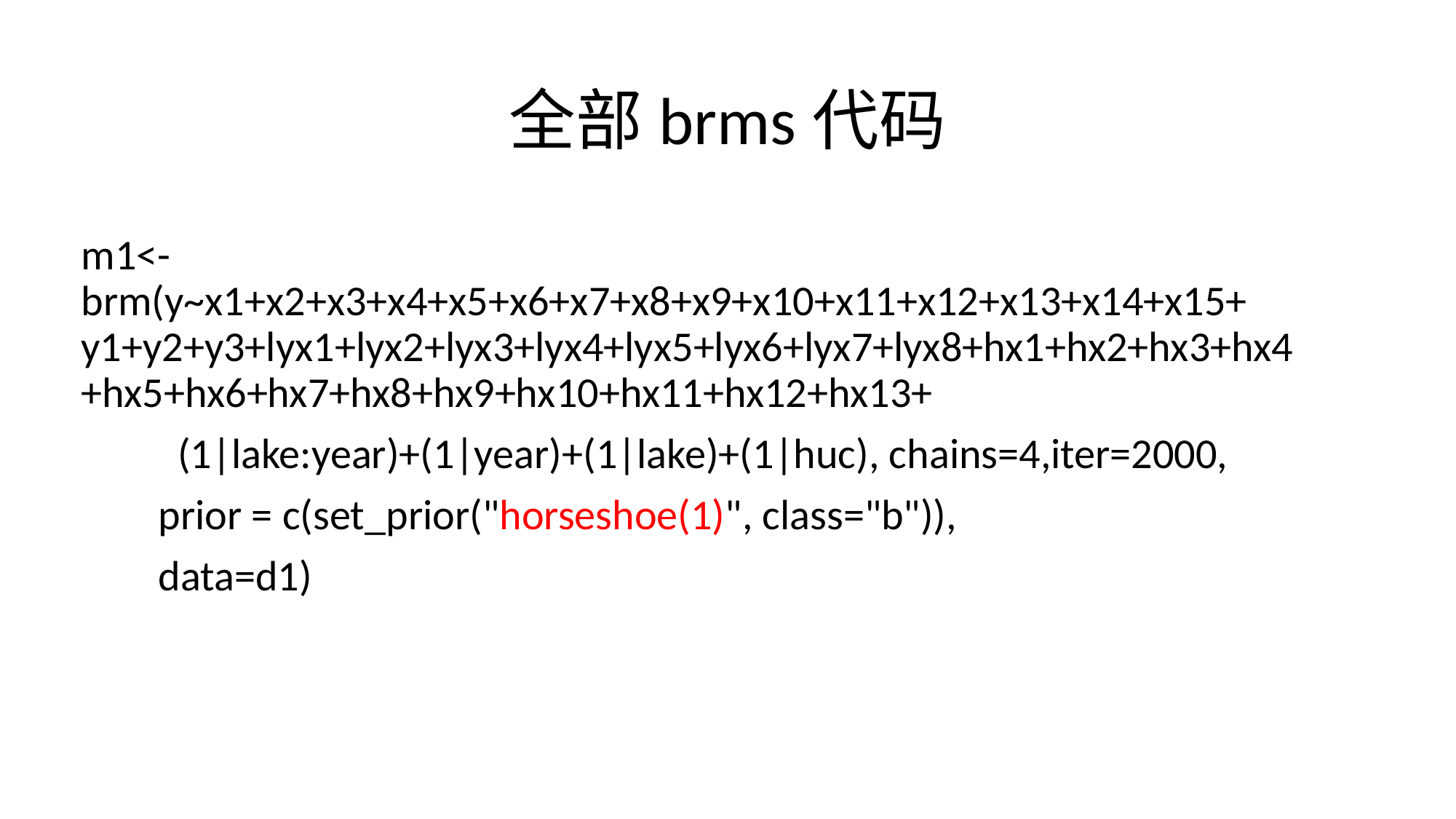

# 全部brms代码
m1<-brm(y~x1+x2+x3+x4+x5+x6+x7+x8+x9+x10+x11+x12+x13+x14+x15+   y1+y2+y3+lyx1+lyx2+lyx3+lyx4+lyx5+lyx6+lyx7+lyx8+hx1+hx2+hx3+hx4+hx5+hx6+hx7+hx8+hx9+hx10+hx11+hx12+hx13+
          (1|lake:year)+(1|year)+(1|lake)+(1|huc), chains=4,iter=2000,
        prior = c(set_prior("horseshoe(1)", class="b")),
        data=d1)